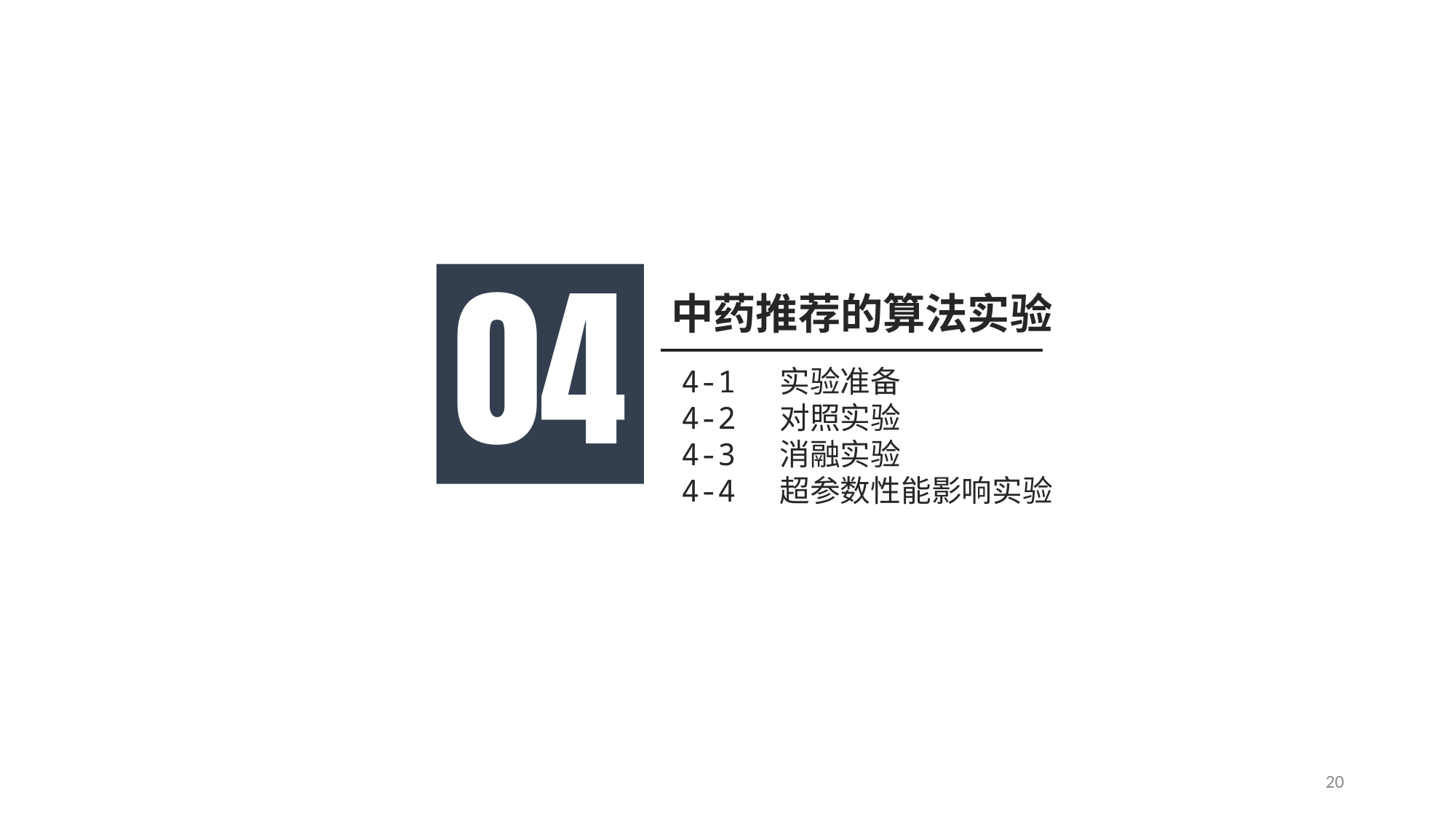

04
中药推荐的算法实验
4-1  实验准备
4-2  对照实验
4-3  消融实验
4-4  超参数性能影响实验

20